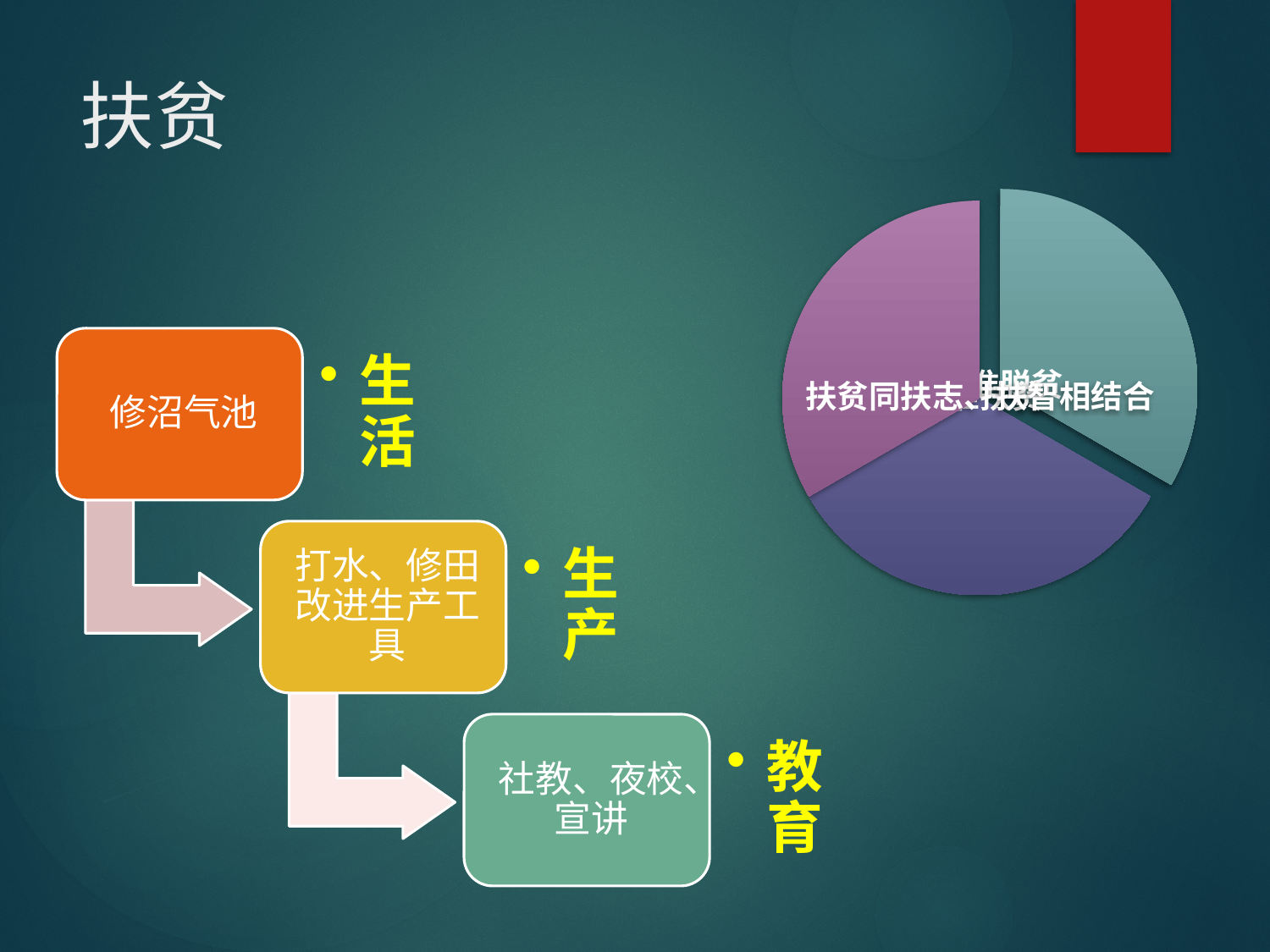

# 扶贫
精准脱贫
精准扶贫
扶贫同扶志、扶智相结合
修沼气池
生活
打水、修田改进生产工具
生产
社教、夜校、宣讲
教育